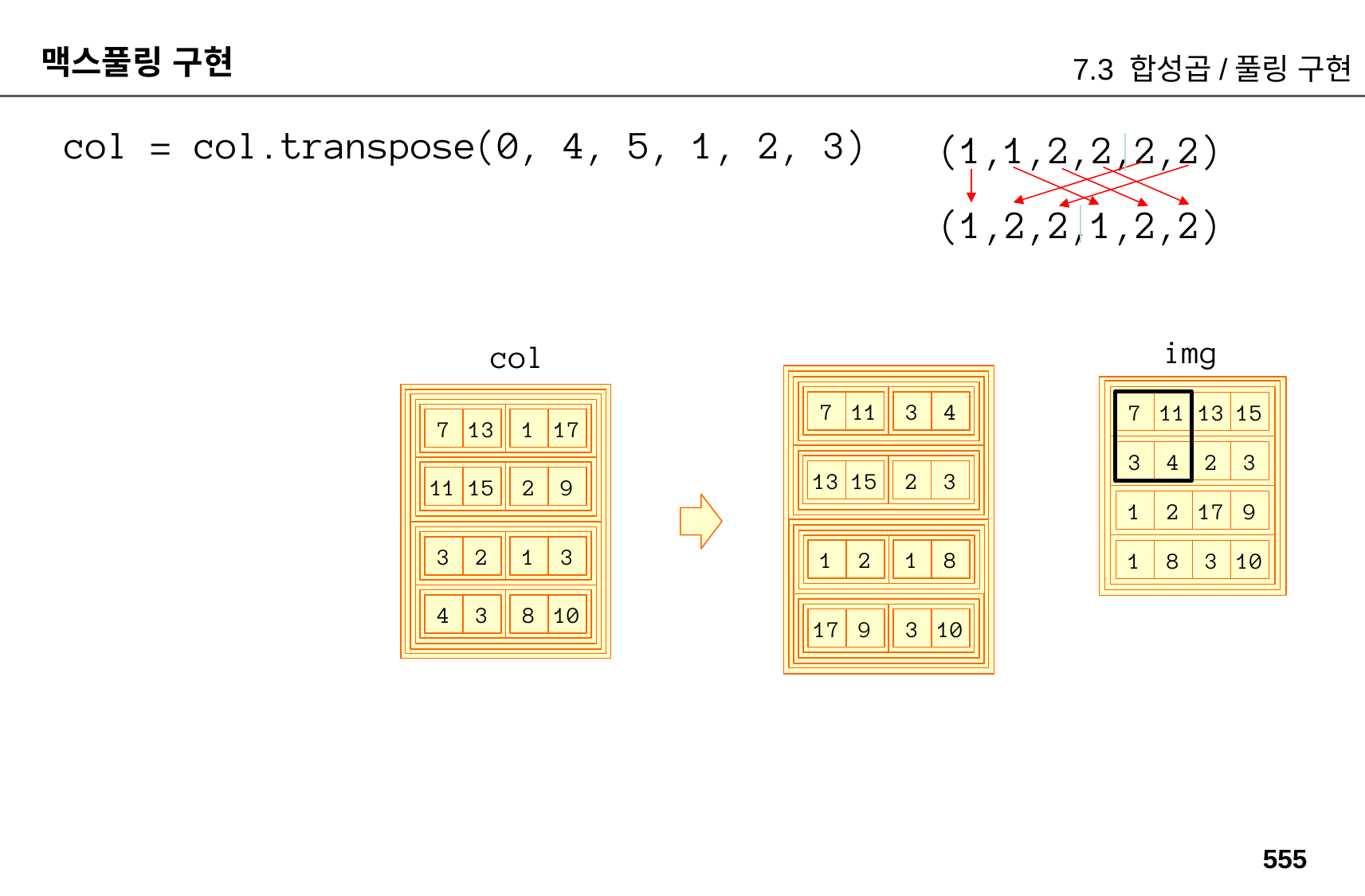

맥스풀링 구현
7.3 합성곱/풀링 구현
col = col.transpose(0, 4, 5, 1, 2, 3)
(1,1,2,2,2,2)
(1,2,2,1,2,2)
img
col

3
4
7
11
7
11
13
15

1
17
7
13

3
4
2
3

2
3
13
15

2
9
11
15

1
2
17
9

1
3
3
2
1
8
1
2
1
8
3
10

8
10
4
3

3
10
17
9